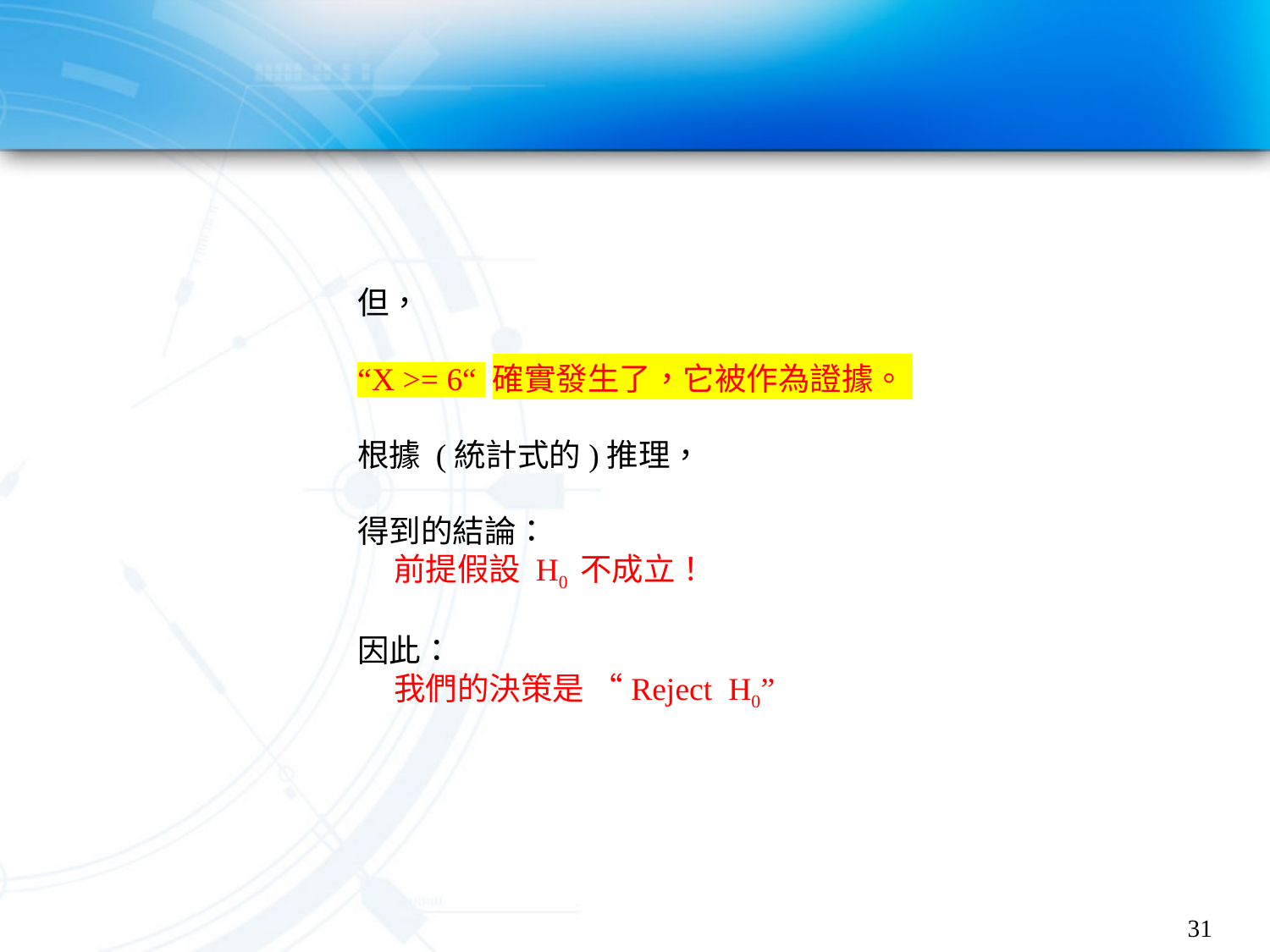

#
但，

“X >= 6“ 確實發生了，它被作為證據。

根據 (統計式的)推理，

得到的結論：
    前提假設 H0 不成立！

因此：
    我們的決策是 “Reject  H0”
31